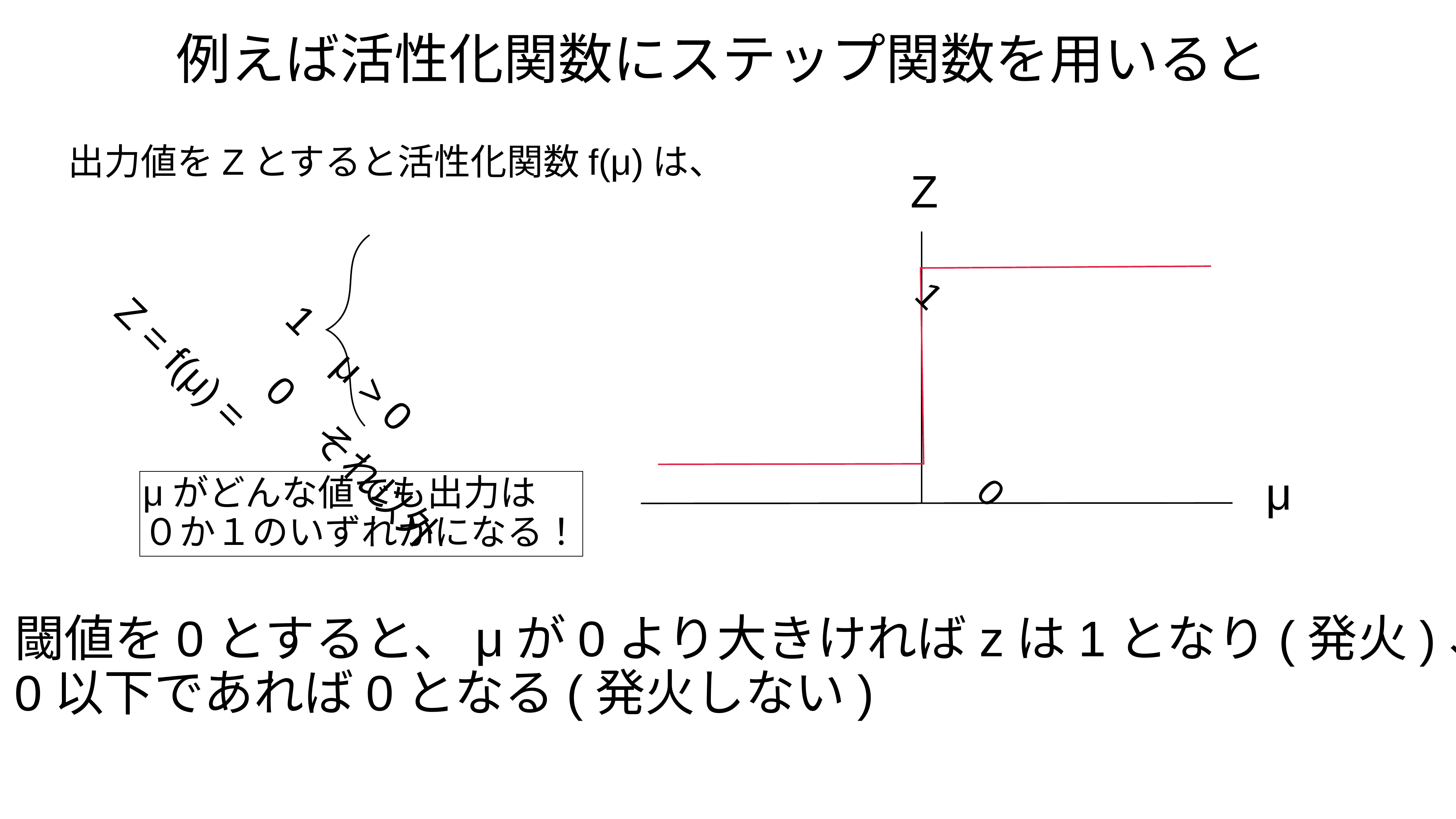

例えば活性化関数にステップ関数を用いると
出力値をZとすると活性化関数f(μ)は、
Z

1

           1    μ > 0
Z = f(μ) =
           0   それ以外
0

μ
μがどんな値でも出力は
０か１のいずれかになる！
閾値を0とすると、μが0より大きければzは1となり(発火)、
0以下であれば0となる(発火しない)